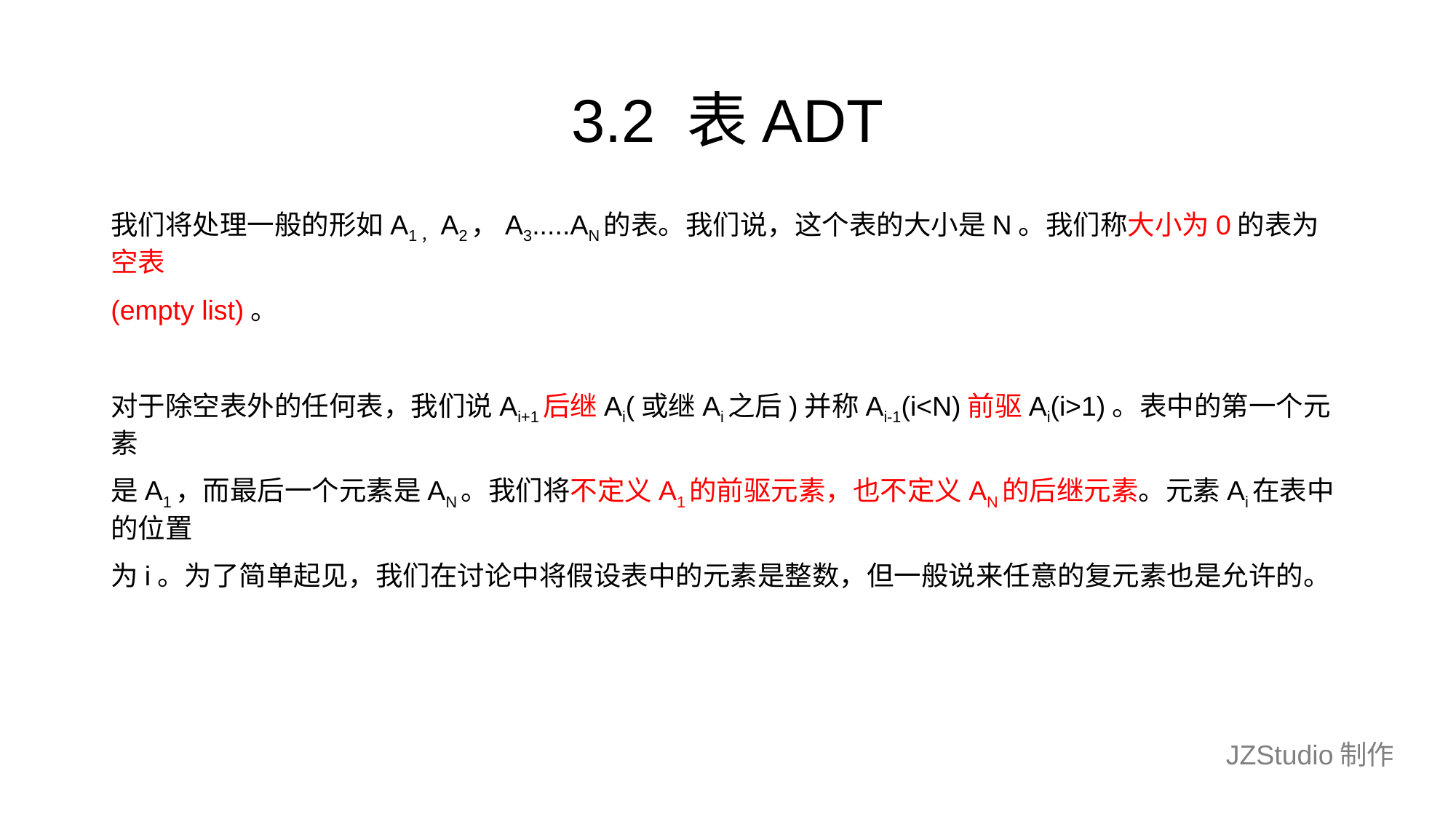

# 3.2 表ADT
我们将处理一般的形如A1，A2，A3.....AN的表。我们说，这个表的大小是N。我们称大小为0的表为空表
(empty list)。

对于除空表外的任何表，我们说Ai+1后继Ai(或继Ai之后)并称Ai-1(i<N)前驱Ai(i>1)。表中的第一个元素
是A1，而最后一个元素是AN。我们将不定义A1的前驱元素，也不定义AN的后继元素。元素Ai在表中的位置
为i。为了简单起见，我们在讨论中将假设表中的元素是整数，但一般说来任意的复元素也是允许的。